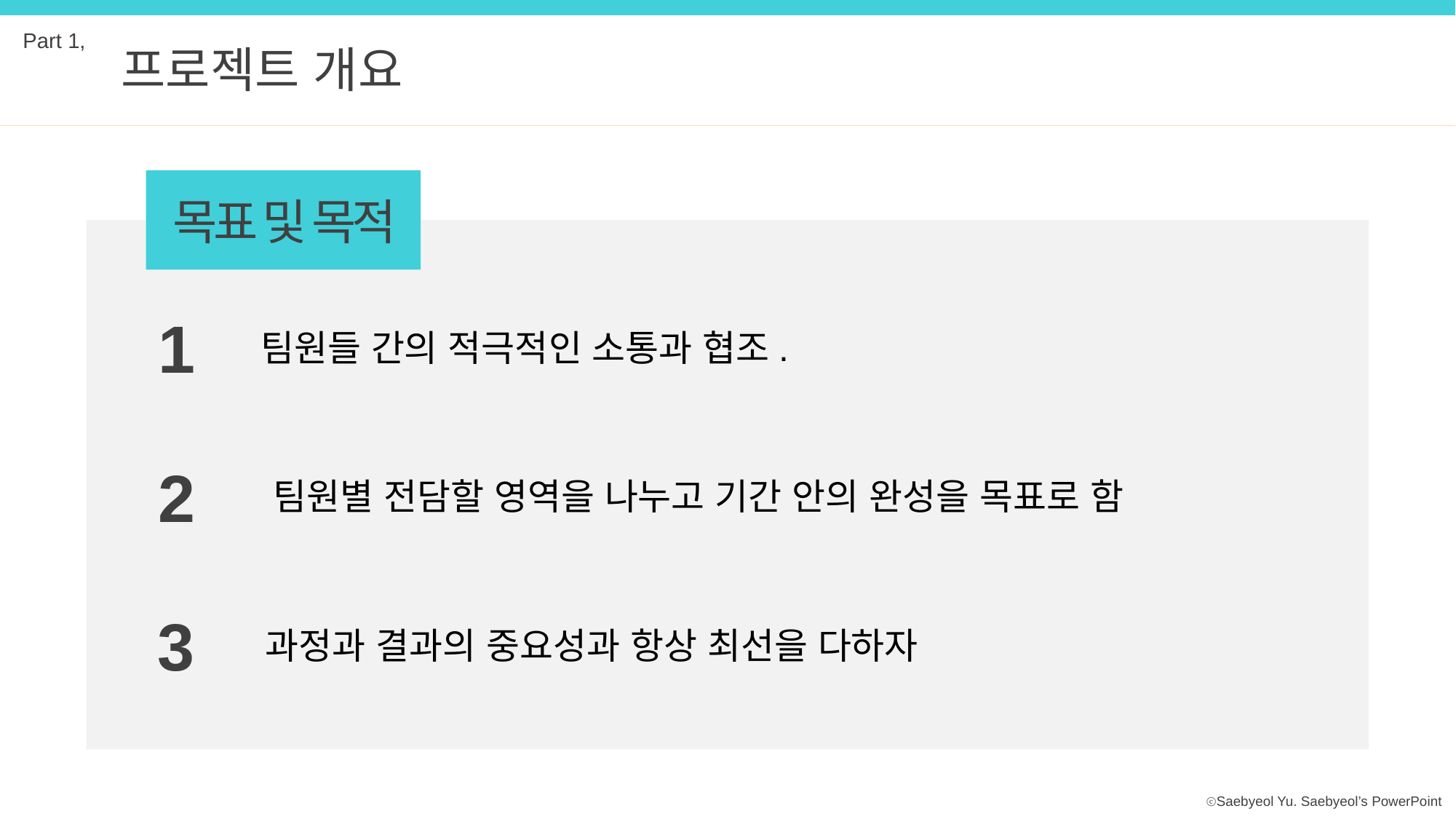

Part 1,
프로젝트 개요

목표 및 목적

1
팀원들 간의 적극적인 소통과 협조.
2
팀원별 전담할 영역을 나누고 기간 안의 완성을 목표로 함
3
과정과 결과의 중요성과 항상 최선을 다하자